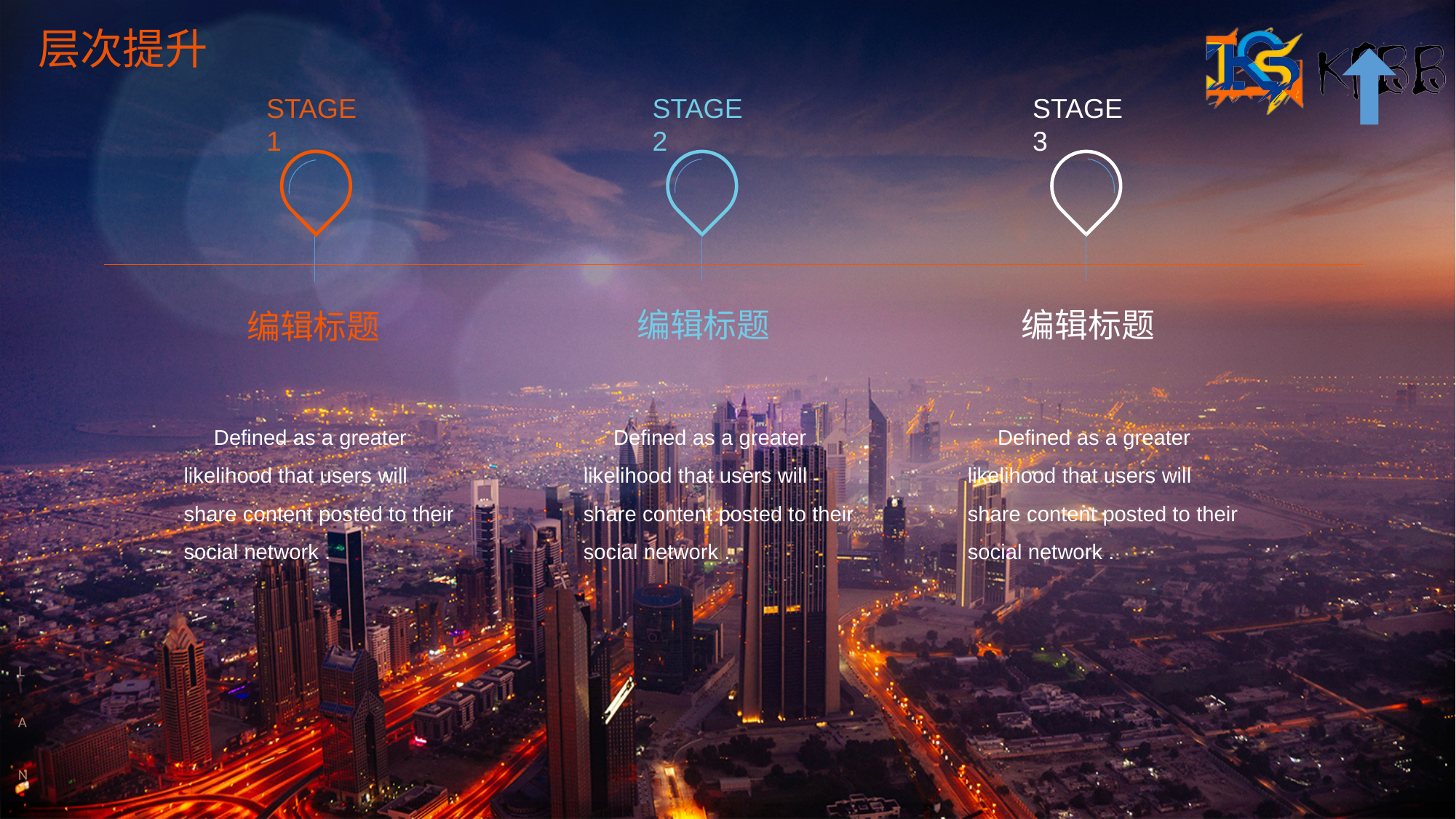

层次提升

STAGE 1

编辑标题

     Defined as a greater likelihood that users will share content posted to their social network .
STAGE 2

  编辑标题
     Defined as a greater likelihood that users will share content posted to their social network .

STAGE 3

   编辑标题
     Defined as a greater likelihood that users will share content posted to their social network .

P
 L
A
N